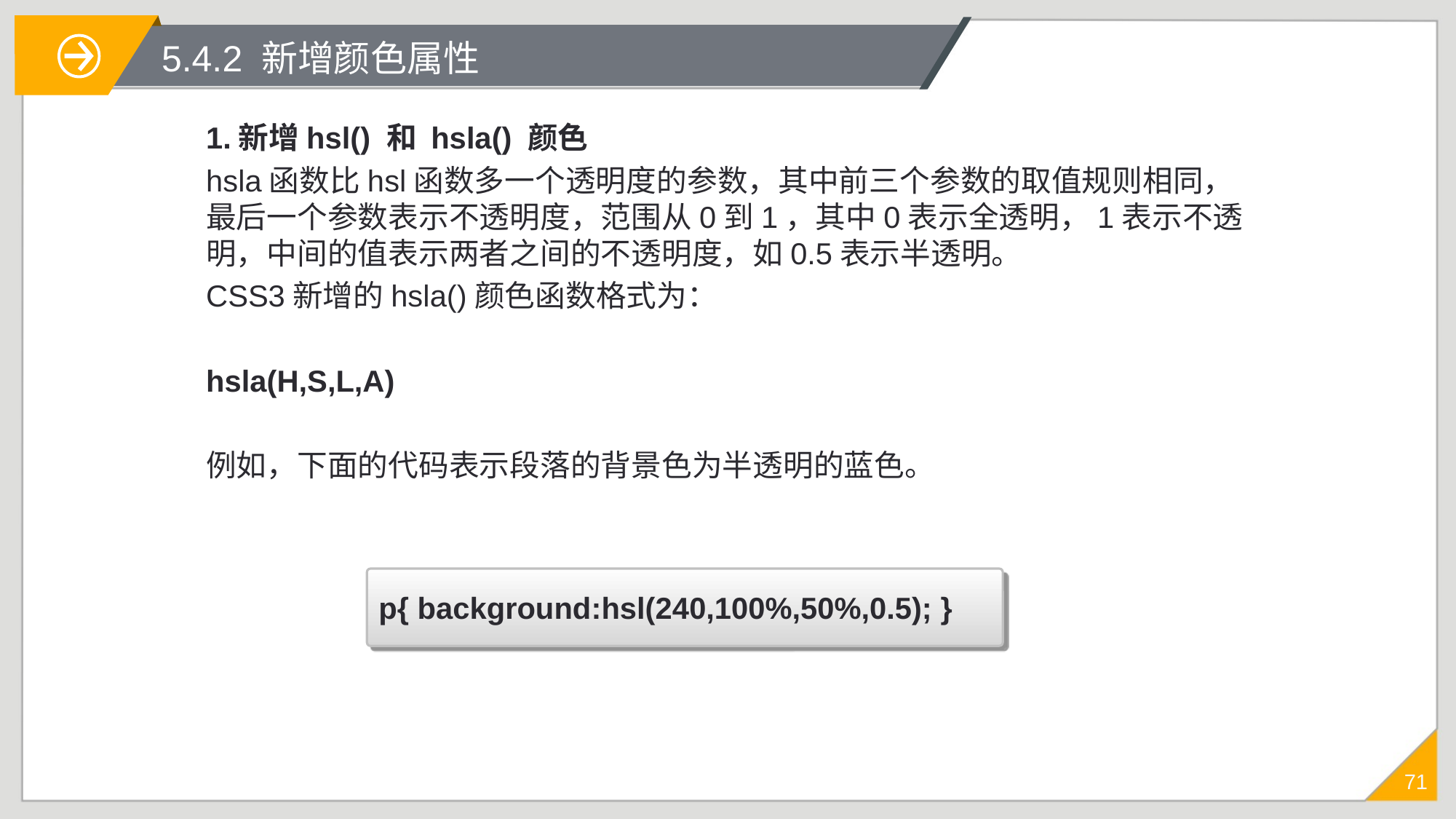

# 5.4.2 新增颜色属性
1.新增hsl() 和 hsla() 颜色
hsla函数比hsl函数多一个透明度的参数，其中前三个参数的取值规则相同，最后一个参数表示不透明度，范围从0到1，其中0表示全透明，1表示不透明，中间的值表示两者之间的不透明度，如0.5表示半透明。
CSS3新增的hsla()颜色函数格式为：

hsla(H,S,L,A)

例如，下面的代码表示段落的背景色为半透明的蓝色。
p{ background:hsl(240,100%,50%,0.5); }